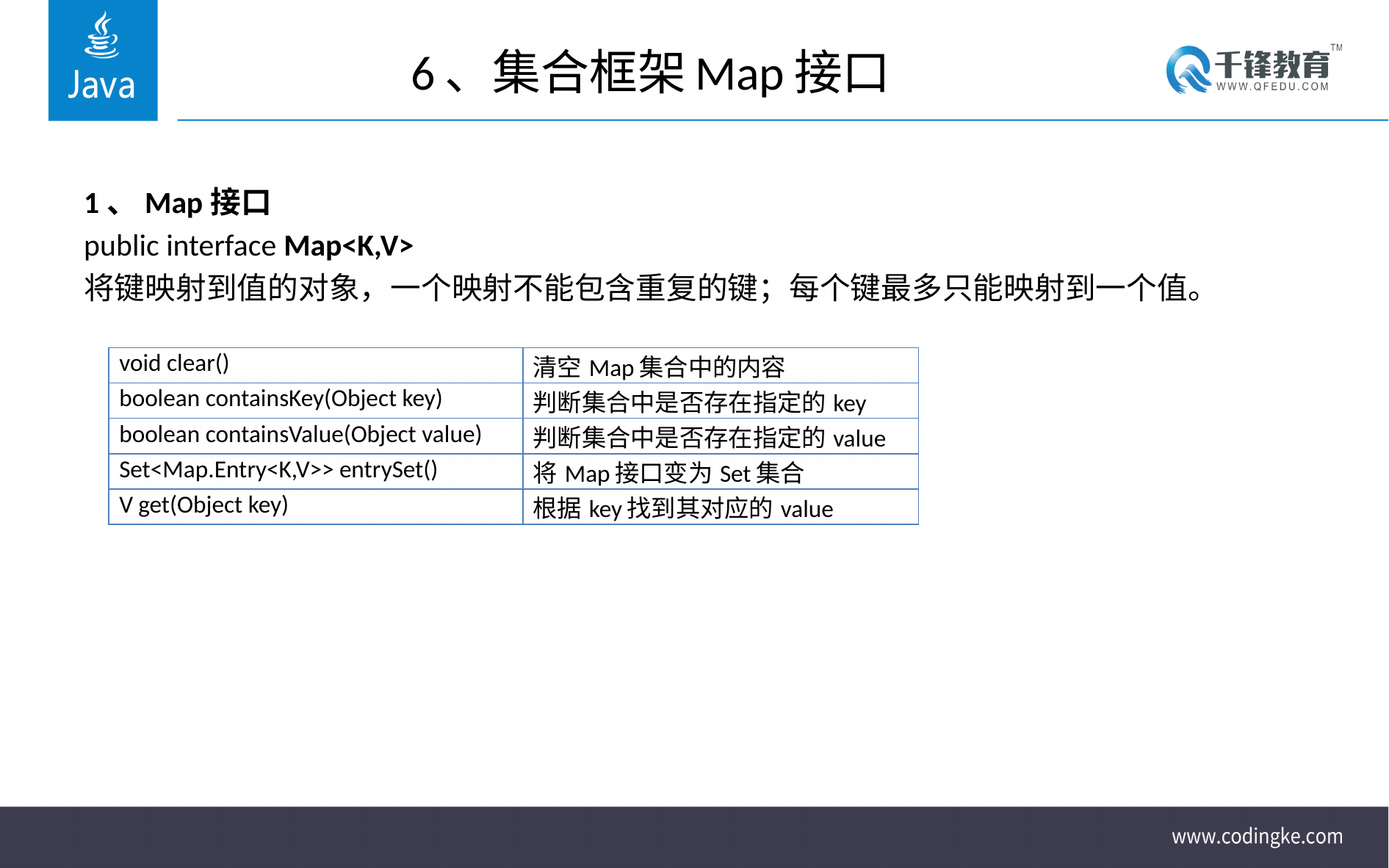

# 6、集合框架Map接口
1、Map接口
public interface Map<K,V>
将键映射到值的对象，一个映射不能包含重复的键；每个键最多只能映射到一个值。

| void clear() | 清空Map集合中的内容 |
| --- | --- |
| boolean containsKey(Object key) | 判断集合中是否存在指定的key |
| boolean containsValue(Object value) | 判断集合中是否存在指定的value |
| Set<Map.Entry<K,V>> entrySet() | 将Map接口变为Set集合 |
| V get(Object key) | 根据key找到其对应的value |